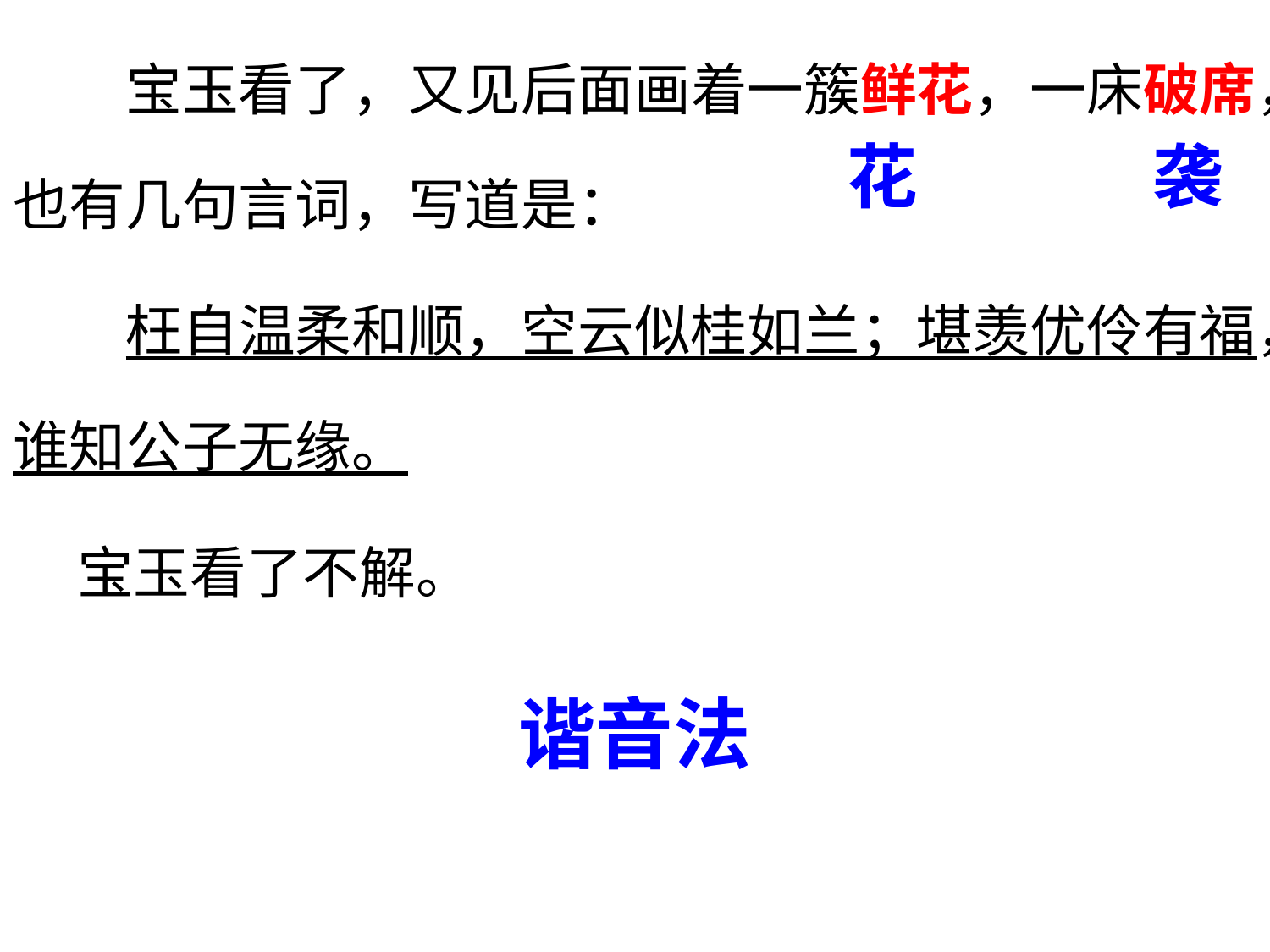

宝玉看了，又见后面画着一簇鲜花，一床破席，也有几句言词，写道是：
　　枉自温柔和顺，空云似桂如兰；堪羡优伶有福，谁知公子无缘。
    宝玉看了不解。
谐音法
袭
花